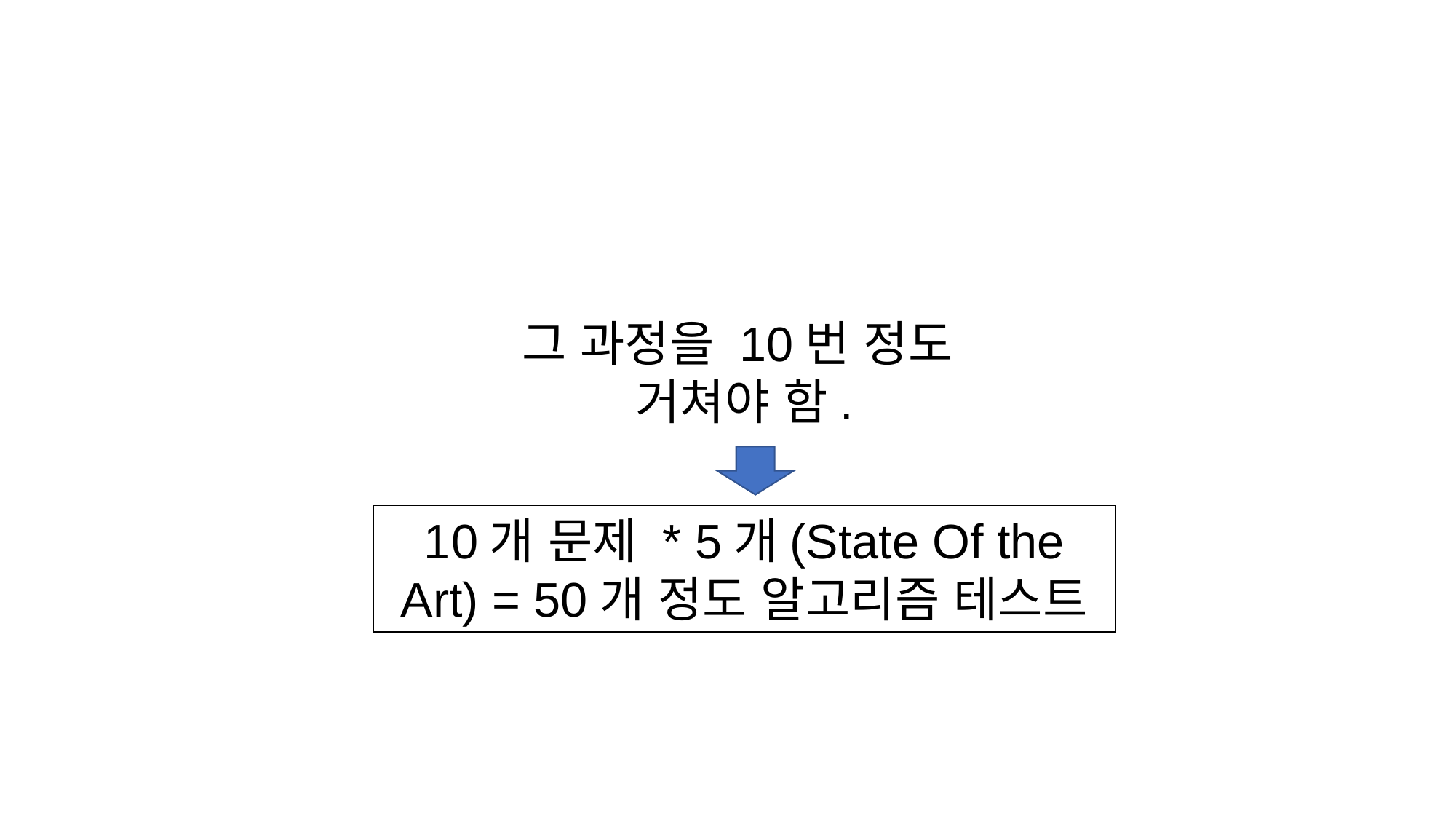

그 과정을 10번 정도
거쳐야 함.

10개 문제 * 5개(State Of the Art) = 50개 정도 알고리즘 테스트